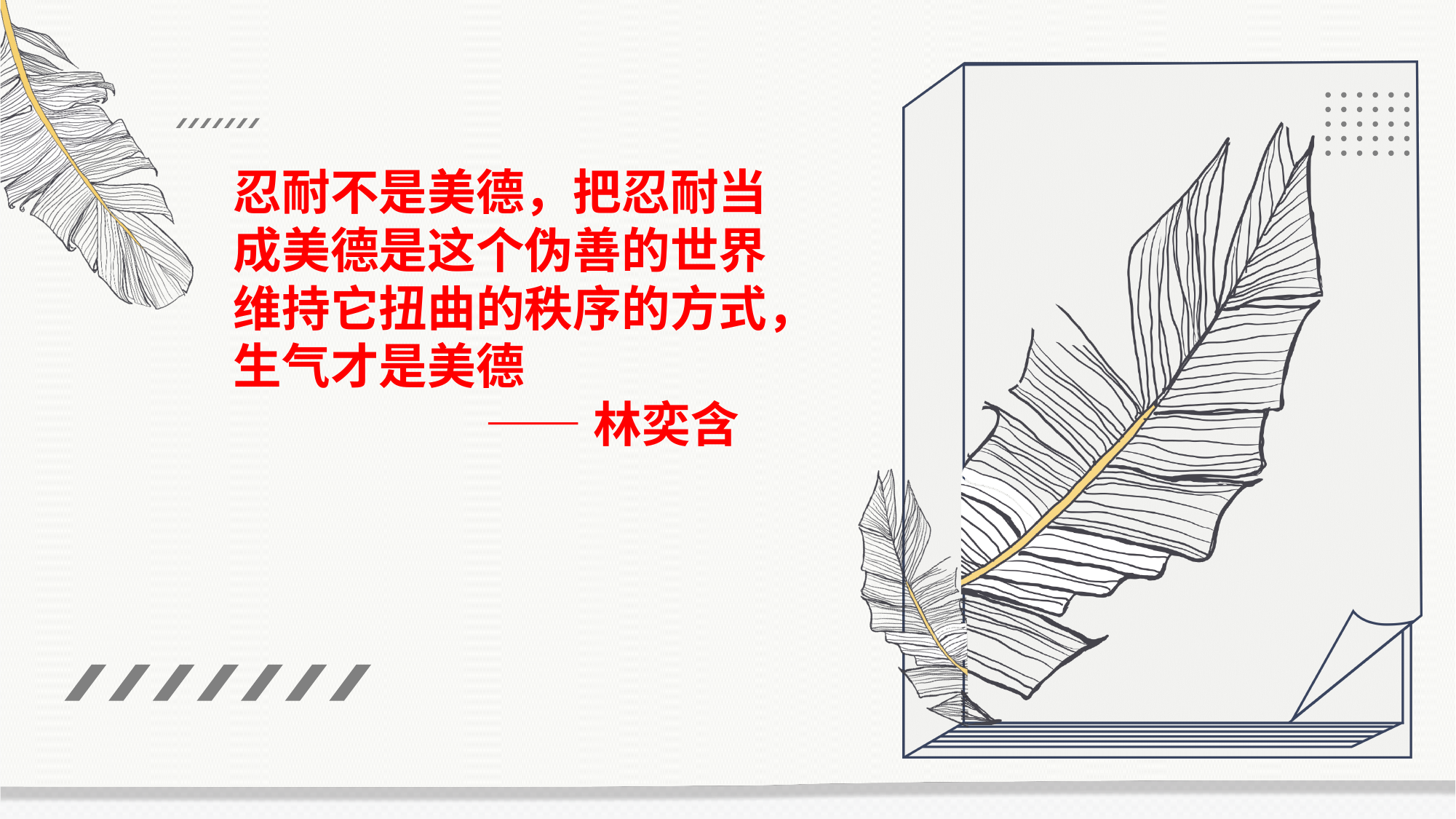

忍耐不是美德，把忍耐当成美德是这个伪善的世界维持它扭曲的秩序的方式，生气才是美德
		   ——林奕含